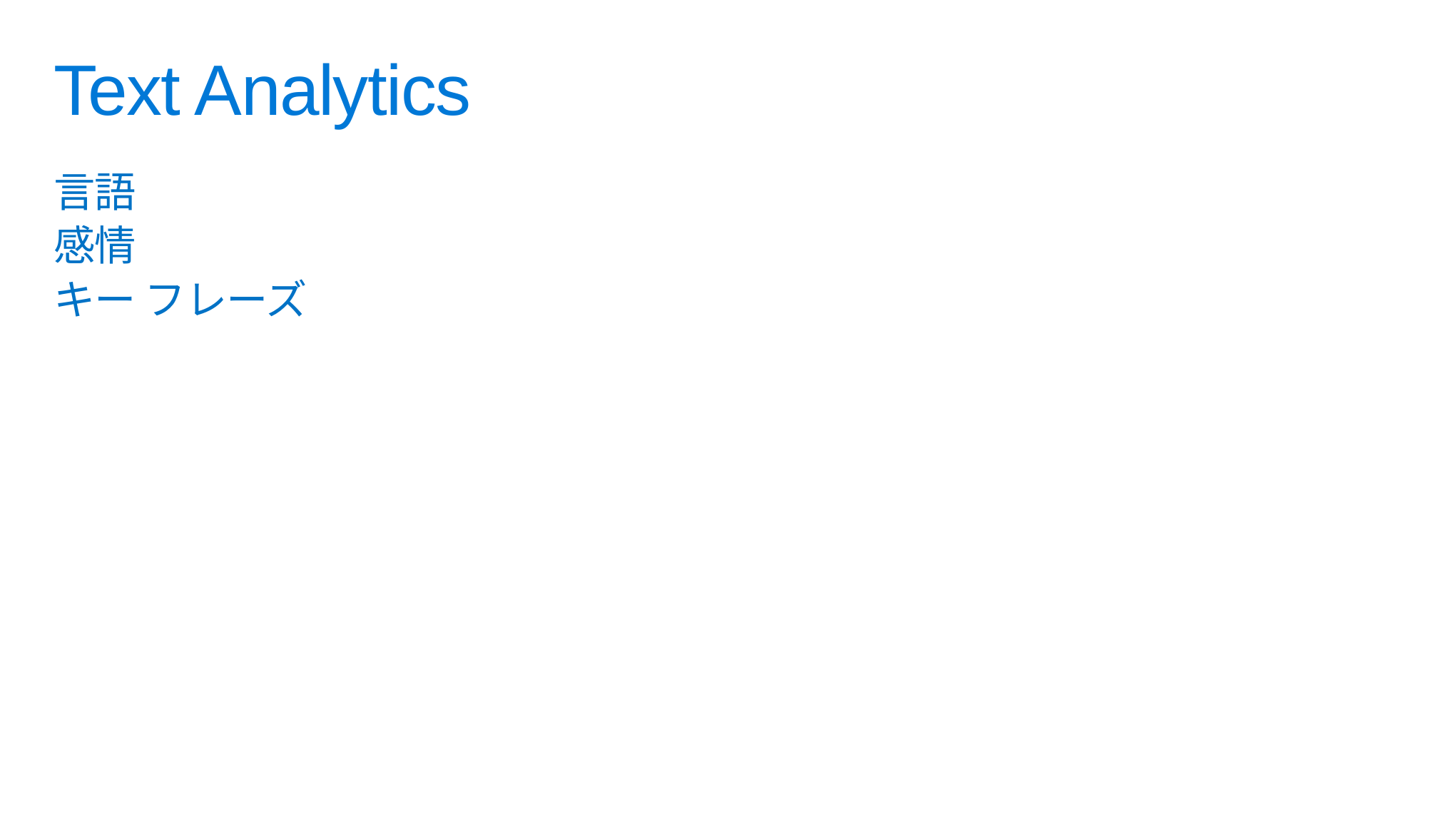

# Text Analytics
言語
感情
キー フレーズ